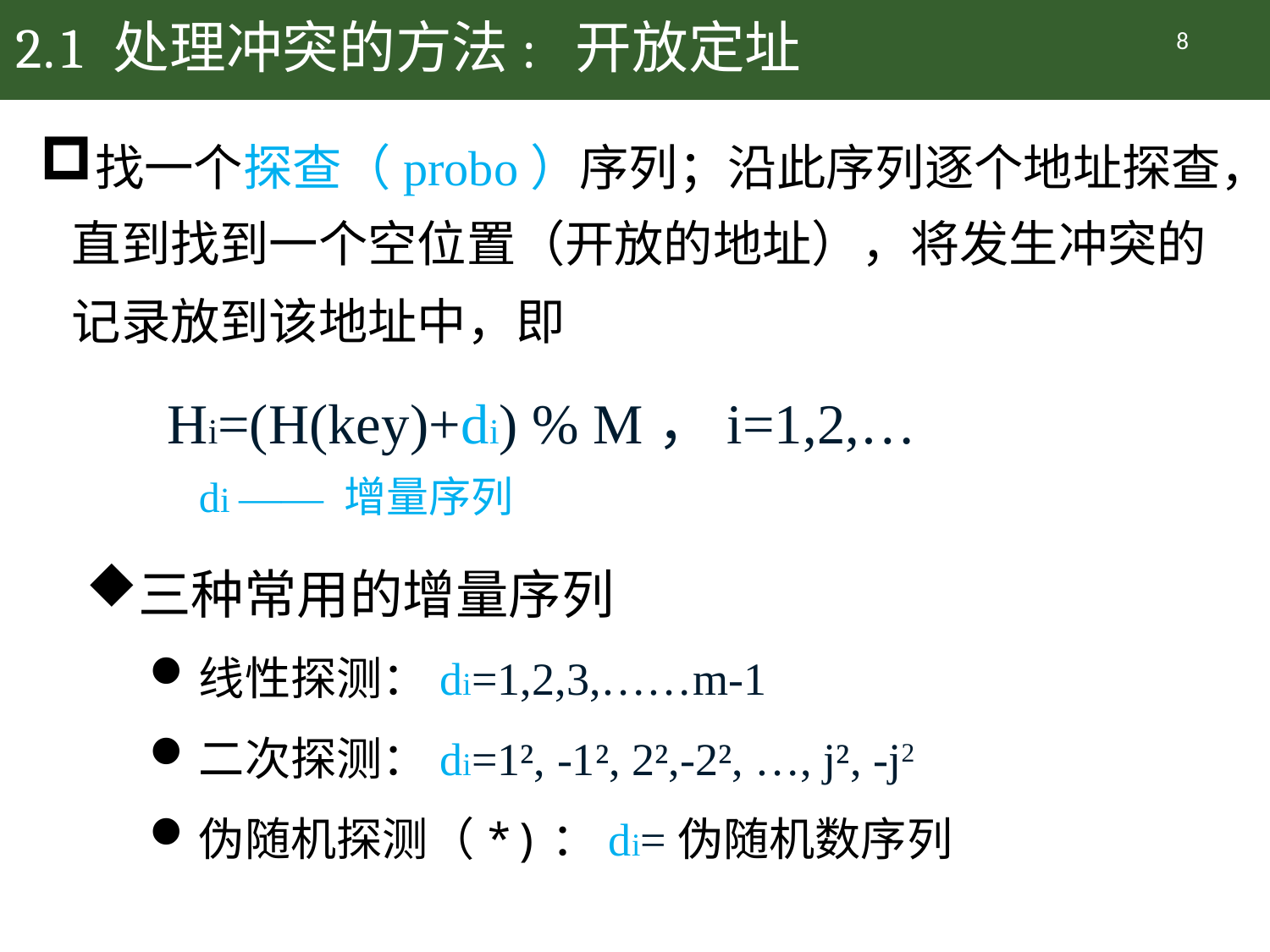

# 2.1 处理冲突的方法:  开放定址
8
找一个探查（probo）序列；沿此序列逐个地址探查，直到找到一个空位置（开放的地址），将发生冲突的记录放到该地址中，即
	Hi=(H(key)+di) % M，i=1,2,…
	   di —— 增量序列
三种常用的增量序列
线性探测：di=1,2,3,……m-1
二次探测：di=1², -1², 2²,-2², …, j², -j2
伪随机探测（*)：di=伪随机数序列